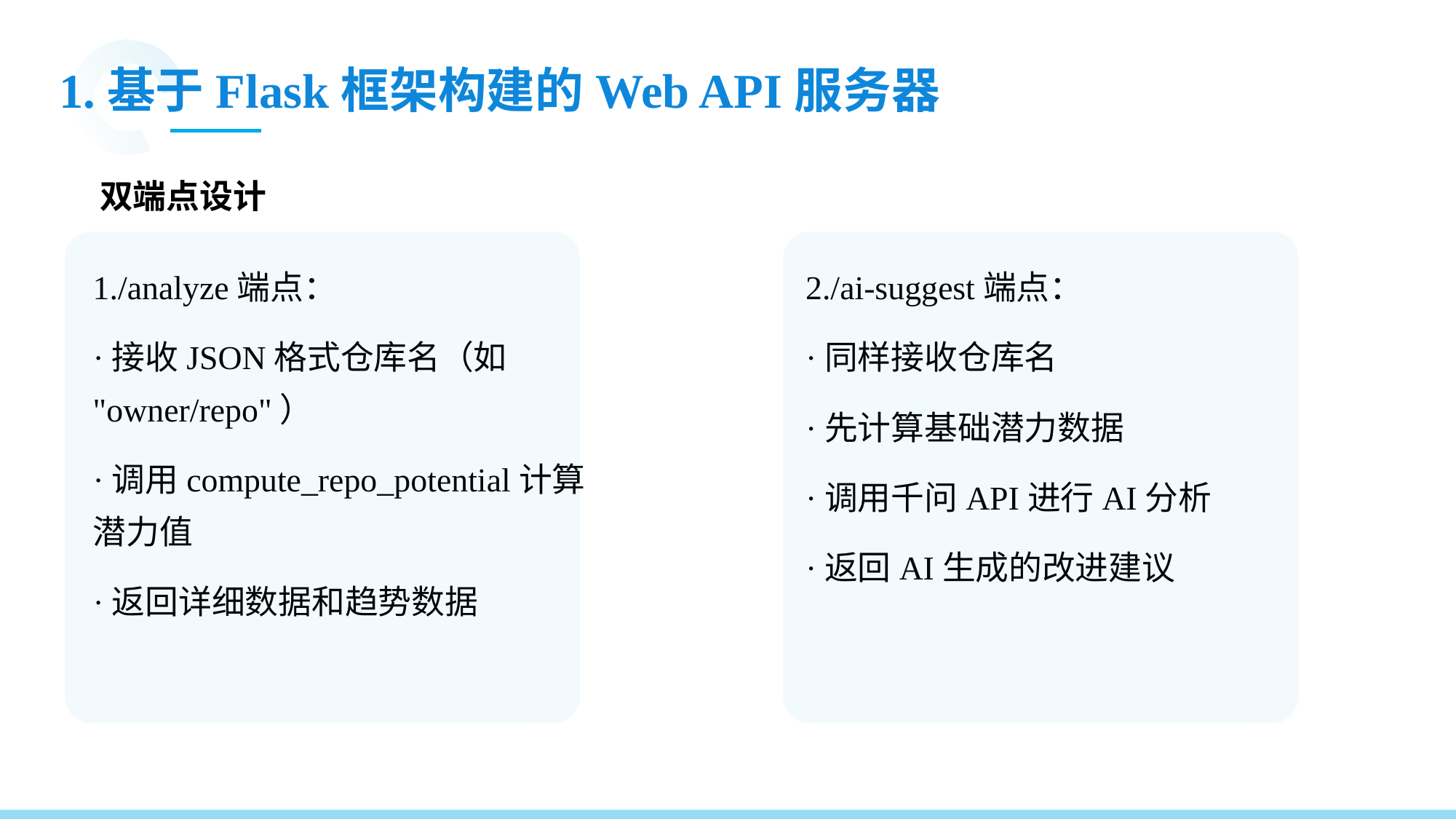

1.基于Flask框架构建的Web API服务器
双端点设计

1./analyze端点：
·接收JSON格式仓库名（如 "owner/repo"）
·调用compute_repo_potential计算潜力值
·返回详细数据和趋势数据
2./ai-suggest端点：
·同样接收仓库名
·先计算基础潜力数据
·调用千问API进行AI分析
·返回AI生成的改进建议